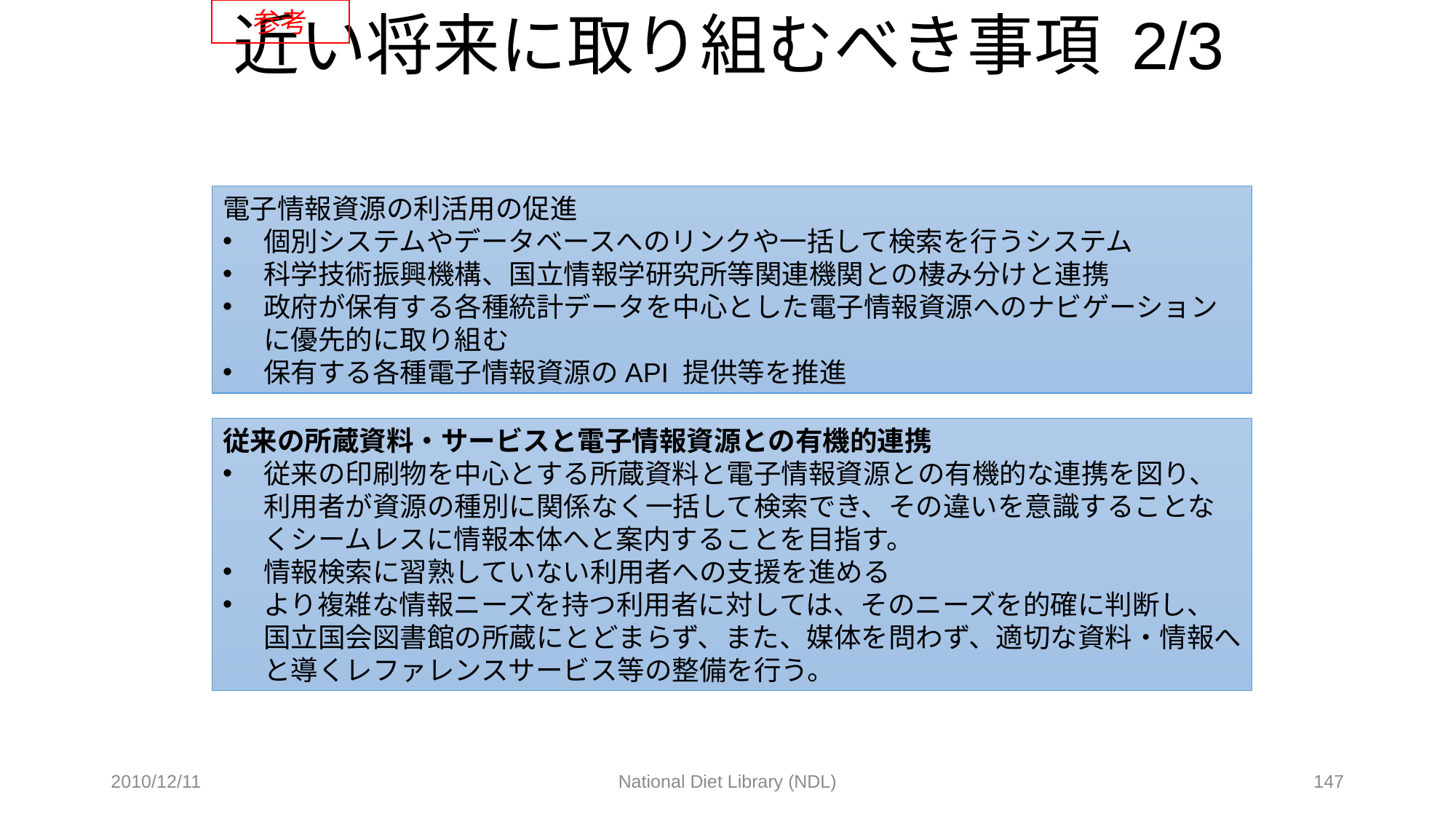

参考
# 近い将来に取り組むべき事項 2/3
電子情報資源の利活用の促進
個別システムやデータベースへのリンクや一括して検索を行うシステム
科学技術振興機構、国立情報学研究所等関連機関との棲み分けと連携
政府が保有する各種統計データを中心とした電子情報資源へのナビゲーションに優先的に取り組む
保有する各種電子情報資源のAPI 提供等を推進
従来の所蔵資料・サービスと電子情報資源との有機的連携
従来の印刷物を中心とする所蔵資料と電子情報資源との有機的な連携を図り、利用者が資源の種別に関係なく一括して検索でき、その違いを意識することなくシームレスに情報本体へと案内することを目指す。
情報検索に習熟していない利用者への支援を進める
より複雑な情報ニーズを持つ利用者に対しては、そのニーズを的確に判断し、国立国会図書館の所蔵にとどまらず、また、媒体を問わず、適切な資料・情報へと導くレファレンスサービス等の整備を行う。
2010/12/11
National Diet Library (NDL)
147